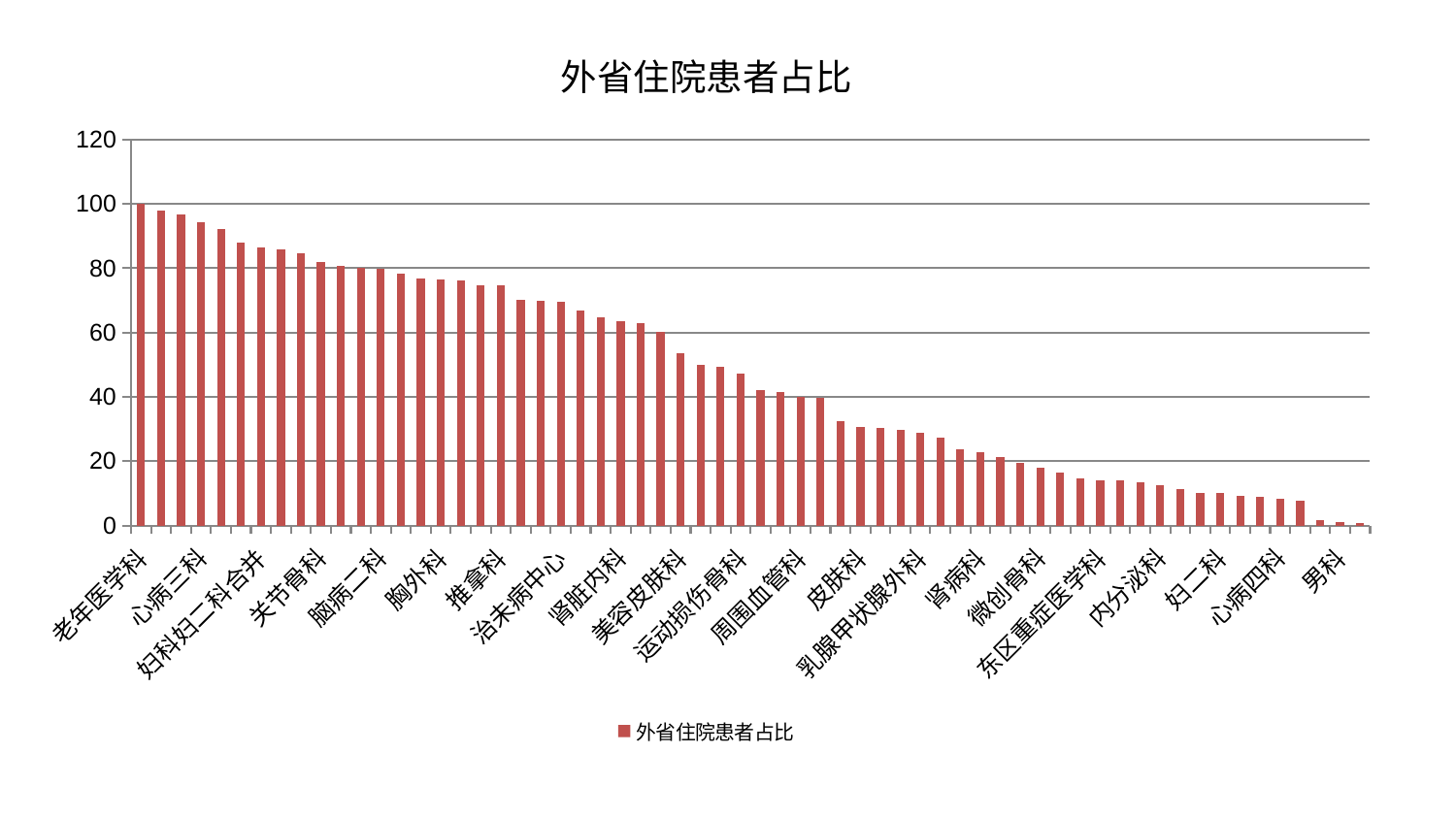

### Chart: 外省住院患者占比

| Category | 外省住院患者占比 |
|---|---|
| 老年医学科 | 100.0 |
| 脊柱骨科 | 97.92845895460718 |
| 针灸科 | 96.86570815036163 |
| 心病三科 | 94.26111454756783 |
| 肝胆外科 | 92.31034515046711 |
| 身心医学科 | 87.99620265565278 |
| 妇科妇二科合并 | 86.44227261746067 |
| 东区肾病科 | 85.77827249137725 |
| 口腔科 | 84.72697204016816 |
| 关节骨科 | 82.05661228994951 |
| 肛肠科 | 80.80896153632415 |
| 脾胃病科 | 80.12065331271873 |
| 脑病二科 | 79.77687613764752 |
| 风湿病科 | 78.43865127930513 |
| 心病一科 | 76.89308635371805 |
| 胸外科 | 76.59407950545008 |
| 综合内科 | 76.17838710883069 |
| 心病二科 | 74.73397022820427 |
| 推拿科 | 74.59024083321457 |
| 血液科 | 70.13692662385813 |
| 西区重症医学科 | 69.88363549278228 |
| 治未病中心 | 69.63912476034905 |
| 中医外治中心 | 66.97331220572495 |
| 眼科 | 64.62036714452329 |
| 肾脏内科 | 63.66517438088376 |
| 耳鼻喉科 | 62.94227379917939 |
| 小儿推拿科 | 60.35630312243303 |
| 美容皮肤科 | 53.649614860769624 |
| 普通外科 | 49.85949782100989 |
| 脾胃科消化科合并 | 49.2254152113357 |
| 运动损伤骨科 | 47.158268677575116 |
| 骨科 | 41.99605866813902 |
| 肝病科 | 41.40916125437203 |
| 周围血管科 | 40.04979742519757 |
| 重症医学科 | 39.626062197670336 |
| 创伤骨科 | 32.52501237620319 |
| 皮肤科 | 30.56736009945599 |
| 小儿骨科 | 30.31948548217156 |
| 康复科 | 29.620524293504268 |
| 乳腺甲状腺外科 | 28.767824032748287 |
| 脑病一科 | 27.33018831524143 |
| 儿科 | 23.830576419462925 |
| 肾病科 | 22.694935512613387 |
| 消化内科 | 21.327357600916596 |
| 脑病三科 | 19.425932265529568 |
| 微创骨科 | 17.950753642399015 |
| 显微骨科 | 16.32160017136239 |
| 中医经典科 | 14.71337409058643 |
| 东区重症医学科 | 14.14664703210988 |
| 心血管内科 | 14.07531745321869 |
| 神经外科 | 13.36372388024502 |
| 内分泌科 | 12.447821324209867 |
| 泌尿外科 | 11.35165507863034 |
| 妇科 | 10.24109956890549 |
| 妇二科 | 10.233196336182605 |
| 神经内科 | 9.187953445117673 |
| 呼吸内科 | 8.961869266708383 |
| 心病四科 | 8.213449855559478 |
| 肿瘤内科 | 7.5704420597135265 |
| 产科 | 1.5691215219175862 |
| 男科 | 1.125884319413857 |
| 医院 | 0.8792392627160358 |
81